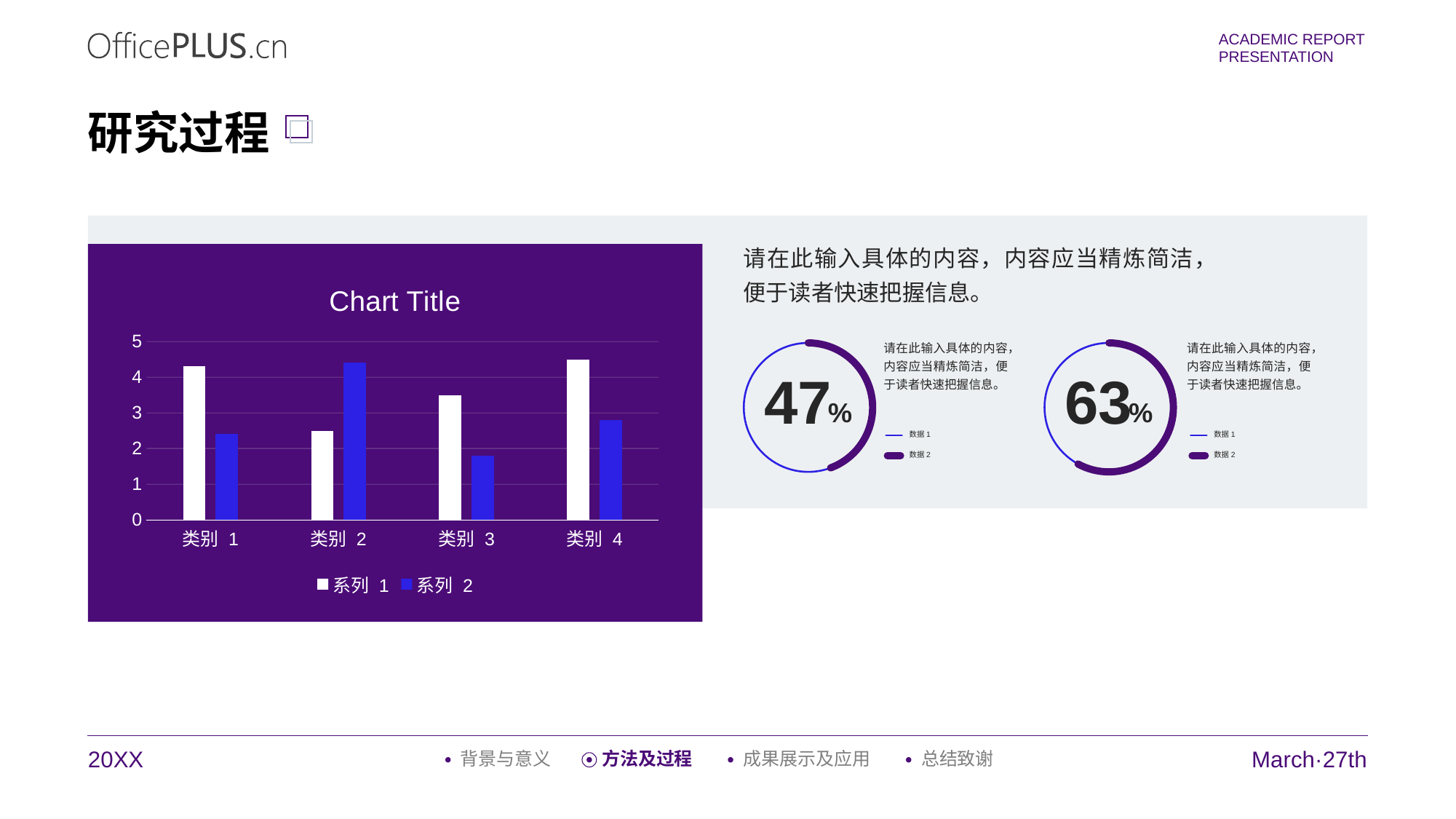

研究过程

请在此输入具体的内容，内容应当精炼简洁，便于读者快速把握信息。

### Chart:

| Category | 系列 1 | 系列 2 |
|---|---|---|
| 类别 1 | 4.3 | 2.4 |
| 类别 2 | 2.5 | 4.4 |
| 类别 3 | 3.5 | 1.8 |
| 类别 4 | 4.5 | 2.8 |
请在此输入具体的内容，内容应当精炼简洁，便于读者快速把握信息。
请在此输入具体的内容，内容应当精炼简洁，便于读者快速把握信息。

47
63
%
%
数据1
数据1
数据2
数据2
20XX
March·27th
背景与意义
方法及过程
成果展示及应用
总结致谢